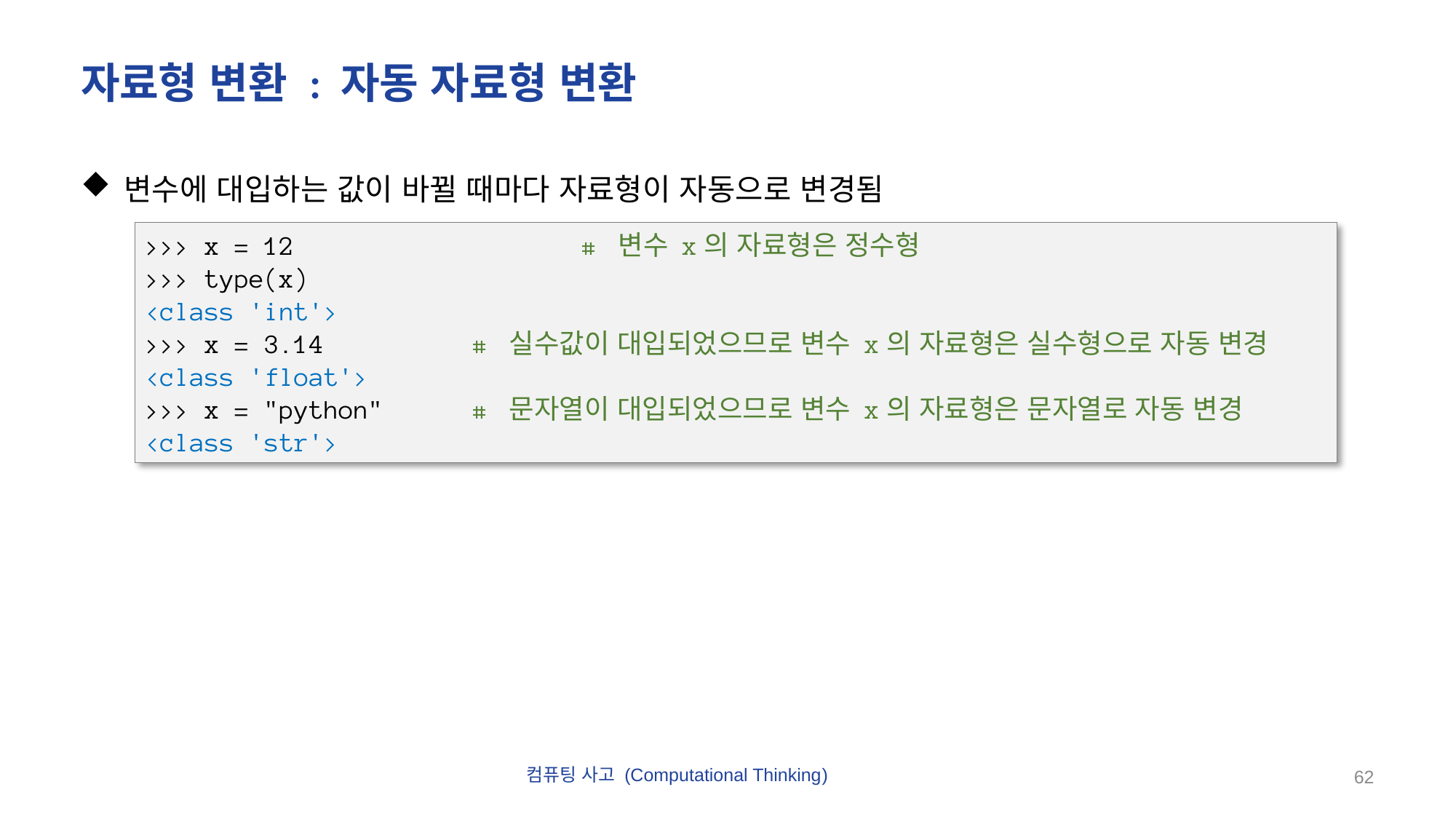

# 자료형 변환 : 자동 자료형 변환
변수에 대입하는 값이 바뀔 때마다 자료형이 자동으로 변경됨
>>> x = 12			# 변수 x의 자료형은 정수형
>>> type(x)
<class 'int'>
>>> x = 3.14		# 실수값이 대입되었으므로 변수 x의 자료형은 실수형으로 자동 변경
<class 'float'>
>>> x = "python" 	# 문자열이 대입되었으므로 변수 x의 자료형은 문자열로 자동 변경
<class 'str'>